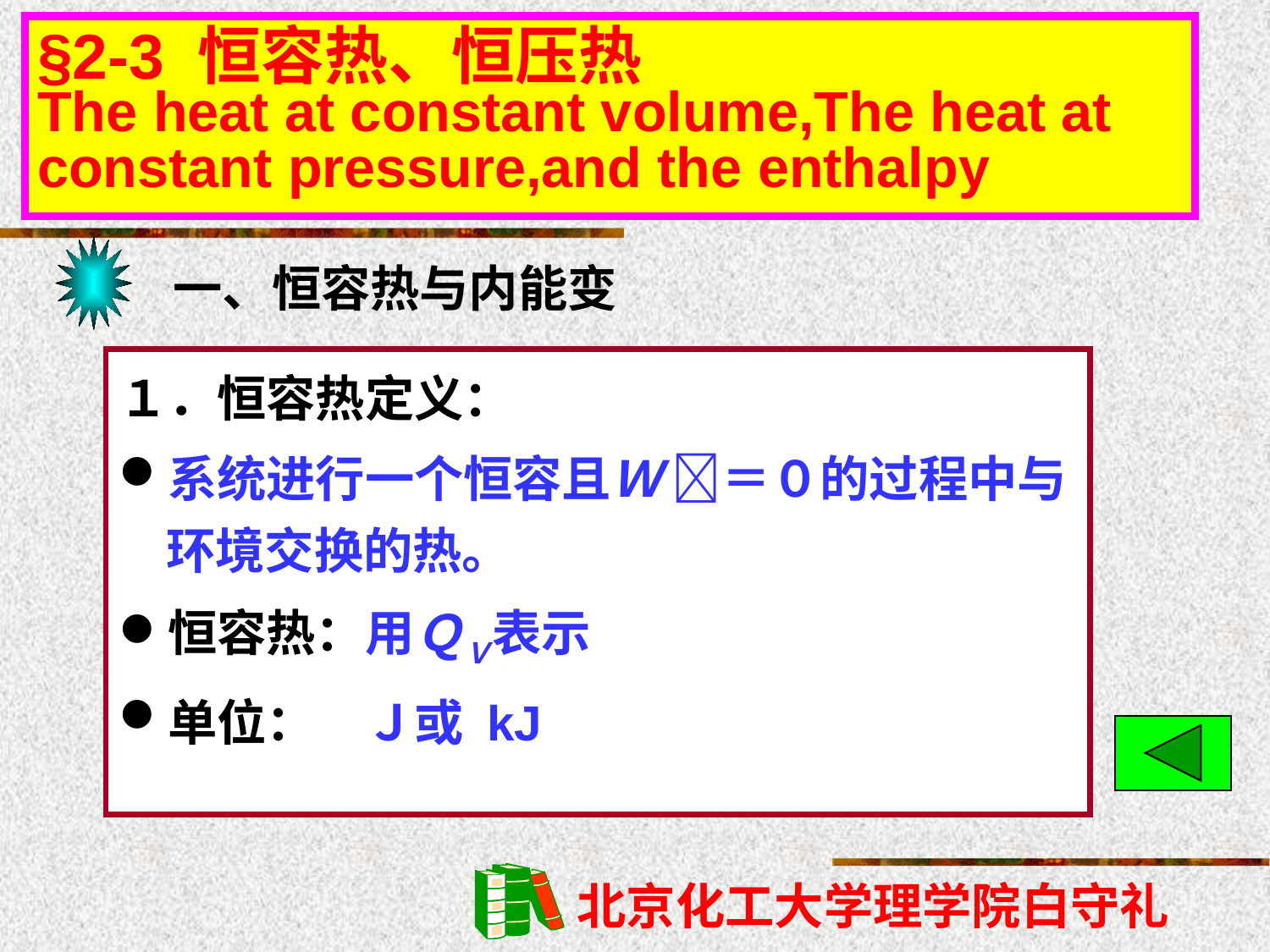

§2-3 恒容热、恒压热
The heat at constant volume,The heat at constant pressure,and the enthalpy

一、恒容热与内能变
１．恒容热定义：
系统进行一个恒容且Ｗ ′＝０的过程中与环境交换的热。
恒容热：用ＱＶ表示
单位：　Ｊ或 kJ